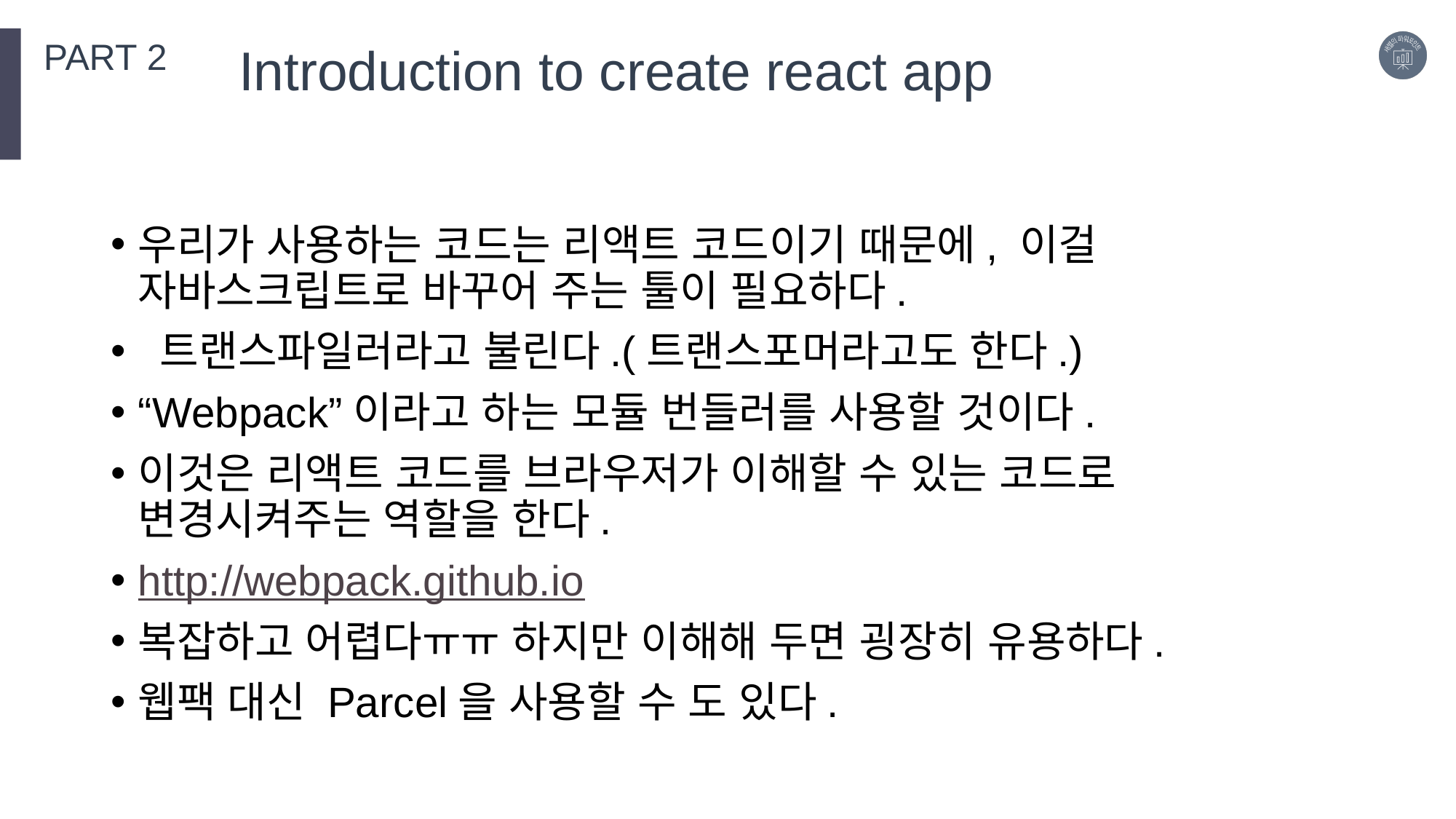

PART 2
Introduction to create react app
우리가 사용하는 코드는 리액트 코드이기 때문에, 이걸 자바스크립트로 바꾸어 주는 툴이 필요하다.
 트랜스파일러라고 불린다.(트랜스포머라고도 한다.)
“Webpack”이라고 하는 모듈 번들러를 사용할 것이다.
이것은 리액트 코드를 브라우저가 이해할 수 있는 코드로 변경시켜주는 역할을 한다.
http://webpack.github.io
복잡하고 어렵다ㅠㅠ 하지만 이해해 두면 굉장히 유용하다.
웹팩 대신 Parcel을 사용할 수 도 있다.